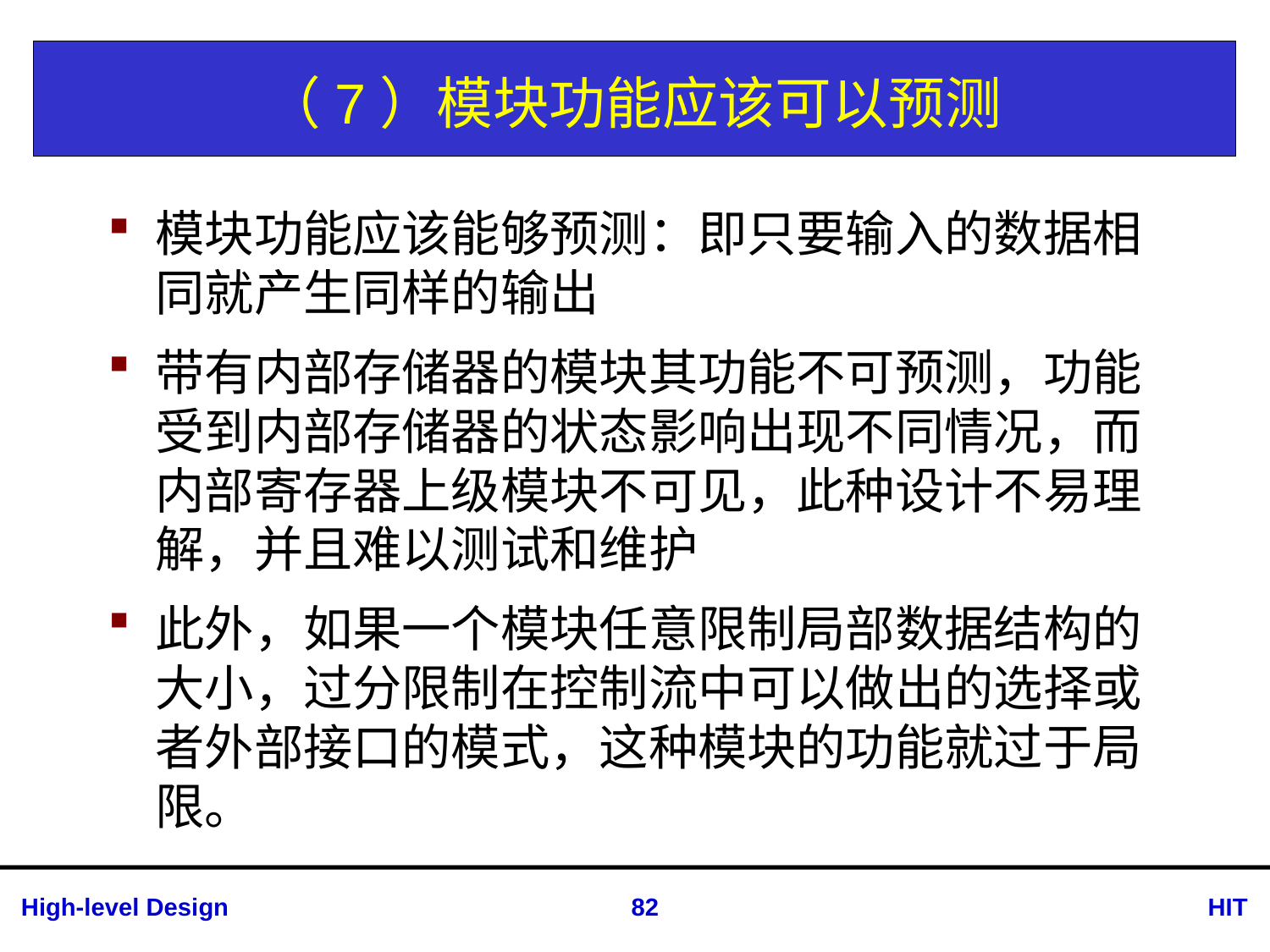

# （7）模块功能应该可以预测
模块功能应该能够预测：即只要输入的数据相同就产生同样的输出
带有内部存储器的模块其功能不可预测，功能受到内部存储器的状态影响出现不同情况，而内部寄存器上级模块不可见，此种设计不易理解，并且难以测试和维护
此外，如果一个模块任意限制局部数据结构的大小，过分限制在控制流中可以做出的选择或者外部接口的模式，这种模块的功能就过于局限。